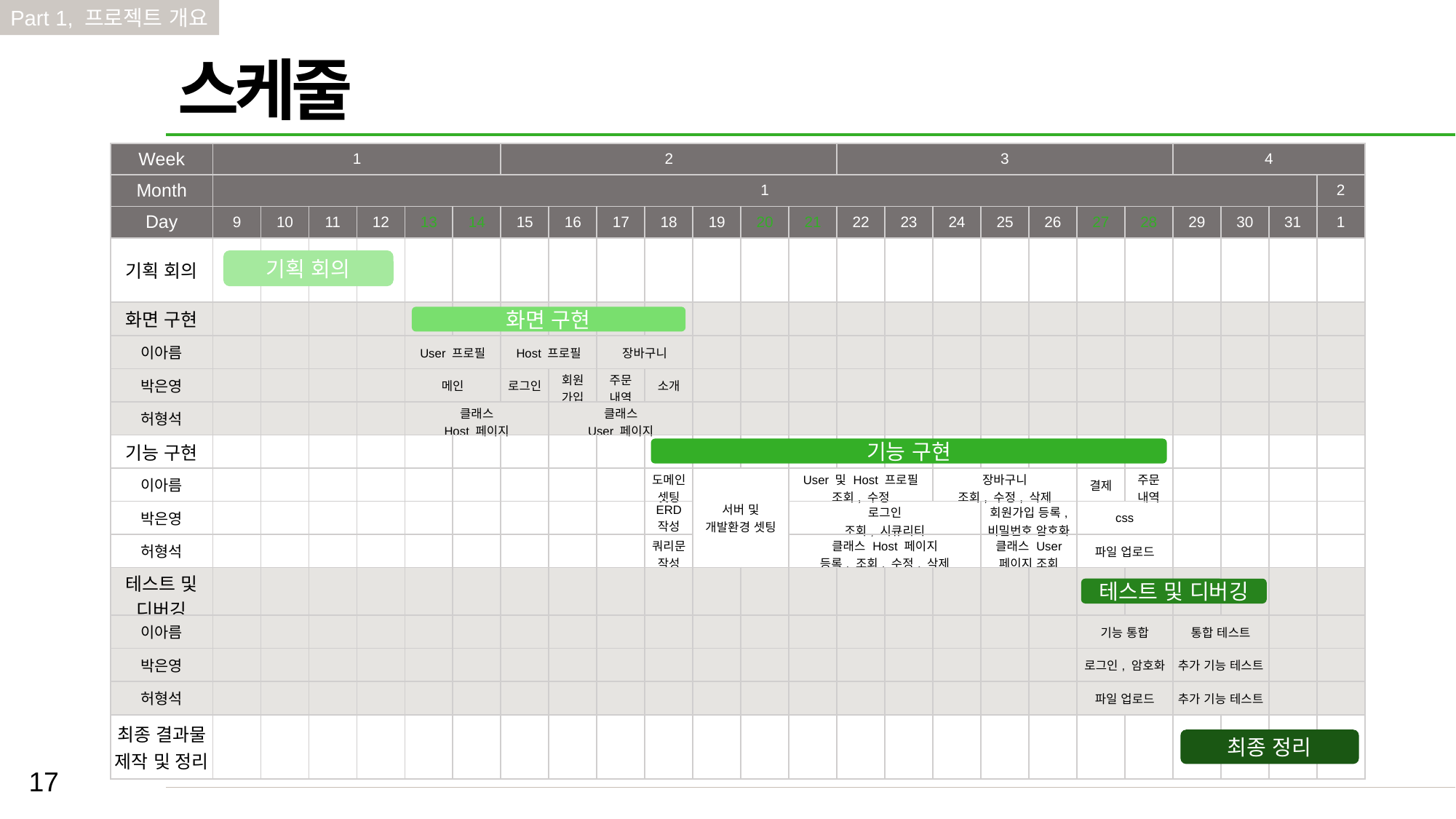

Part 1, 프로젝트 개요
스케줄
| Week | 1 |  |  |  |  |  | 2 |  |  |  |  |  |  | 3 |  |  |  |  |  |  | 4 |  |  |  |
| --- | --- | --- | --- | --- | --- | --- | --- | --- | --- | --- | --- | --- | --- | --- | --- | --- | --- | --- | --- | --- | --- | --- | --- | --- |
| Month | 1 |  |  |  |  |  |  |  |  |  |  |  |  |  |  |  |  |  |  |  |  |  |  | 2 |
| Day | 9 | 10 | 11 | 12 | 13 | 14 | 15 | 16 | 17 | 18 | 19 | 20 | 21 | 22 | 23 | 24 | 25 | 26 | 27 | 28 | 29 | 30 | 31 | 1 |
| 기획 회의 |  |  |  |  |  |  |  |  |  |  |  |  |  |  |  |  |  |  |  |  |  |  |  |  |
| 화면 구현 |  |  |  |  |  |  |  |  |  |  |  |  |  |  |  |  |  |  |  |  |  |  |  |  |
| 이아름 |  |  |  |  | User 프로필 |  | Host 프로필 |  | 장바구니 |  |  |  |  |  |  |  |  |  |  |  |  |  |  |  |
| 박은영 |  |  |  |  | 메인 |  | 로그인 | 회원 가입 | 주문 내역 | 소개 |  |  |  |  |  |  |  |  |  |  |  |  |  |  |
| 허형석 |  |  |  |  | 클래스 Host 페이지 |  |  | 클래스 User 페이지 |  |  |  |  |  |  |  |  |  |  |  |  |  |  |  |  |
| 기능 구현 |  |  |  |  |  |  |  |  |  |  |  |  |  |  |  |  |  |  |  |  |  |  |  |  |
| 이아름 |  |  |  |  |  |  |  |  |  | 도메인 셋팅 | 서버 및 개발환경 셋팅 |  | User 및 Host 프로필 조회, 수정 |  |  | 장바구니 조회, 수정, 삭제 |  |  | 결제 | 주문 내역 |  |  |  |  |
| 박은영 |  |  |  |  |  |  |  |  |  | ERD 작성 |  |  | 로그인 조회, 시큐리티 |  |  |  | 회원가입 등록, 비밀번호 암호화 |  | css |  |  |  |  |  |
| 허형석 |  |  |  |  |  |  |  |  |  | 쿼리문 작성 |  |  | 클래스 Host 페이지 등록, 조회, 수정, 삭제 |  |  |  | 클래스 User 페이지 조회 |  | 파일 업로드 |  |  |  |  |  |
| 테스트 및 디버깅 |  |  |  |  |  |  |  |  |  |  |  |  |  |  |  |  |  |  |  |  |  |  |  |  |
| 이아름 |  |  |  |  |  |  |  |  |  |  |  |  |  |  |  |  |  |  | 기능 통합 |  | 통합 테스트 |  |  |  |
| 박은영 |  |  |  |  |  |  |  |  |  |  |  |  |  |  |  |  |  |  | 로그인, 암호화 |  | 추가 기능 테스트 |  |  |  |
| 허형석 |  |  |  |  |  |  |  |  |  |  |  |  |  |  |  |  |  |  | 파일 업로드 |  | 추가 기능 테스트 |  |  |  |
| 최종 결과물 제작 및 정리 |  |  |  |  |  |  |  |  |  |  |  |  |  |  |  |  |  |  |  |  |  |  |  |  |
기획 회의
화면 구현
기능 구현
테스트 및 디버깅
최종 정리